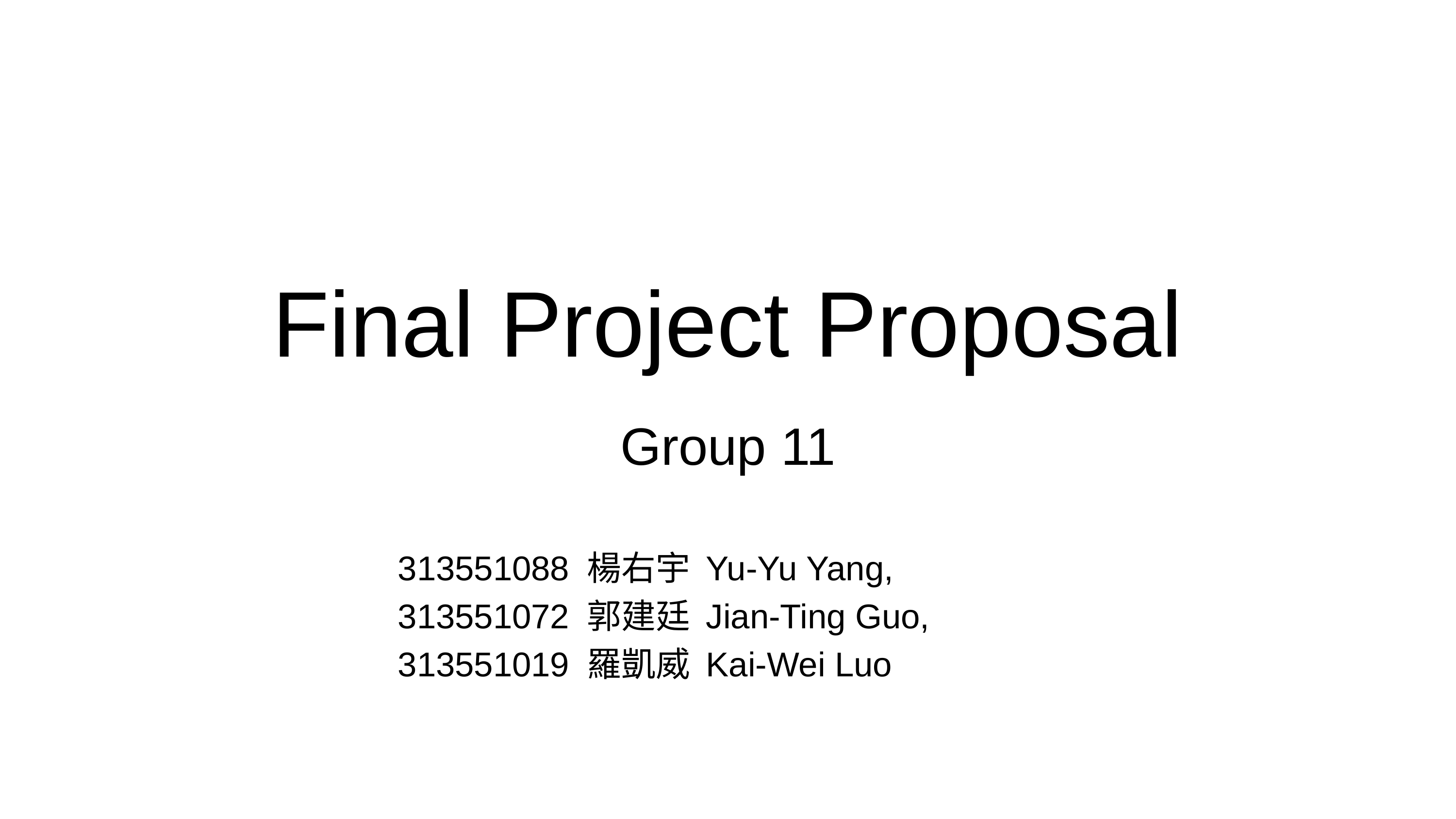

Final Project Proposal
Group 11
313551088 楊右宇 Yu-Yu Yang,
313551072 郭建廷 Jian-Ting Guo,
313551019 羅凱威 Kai-Wei Luo